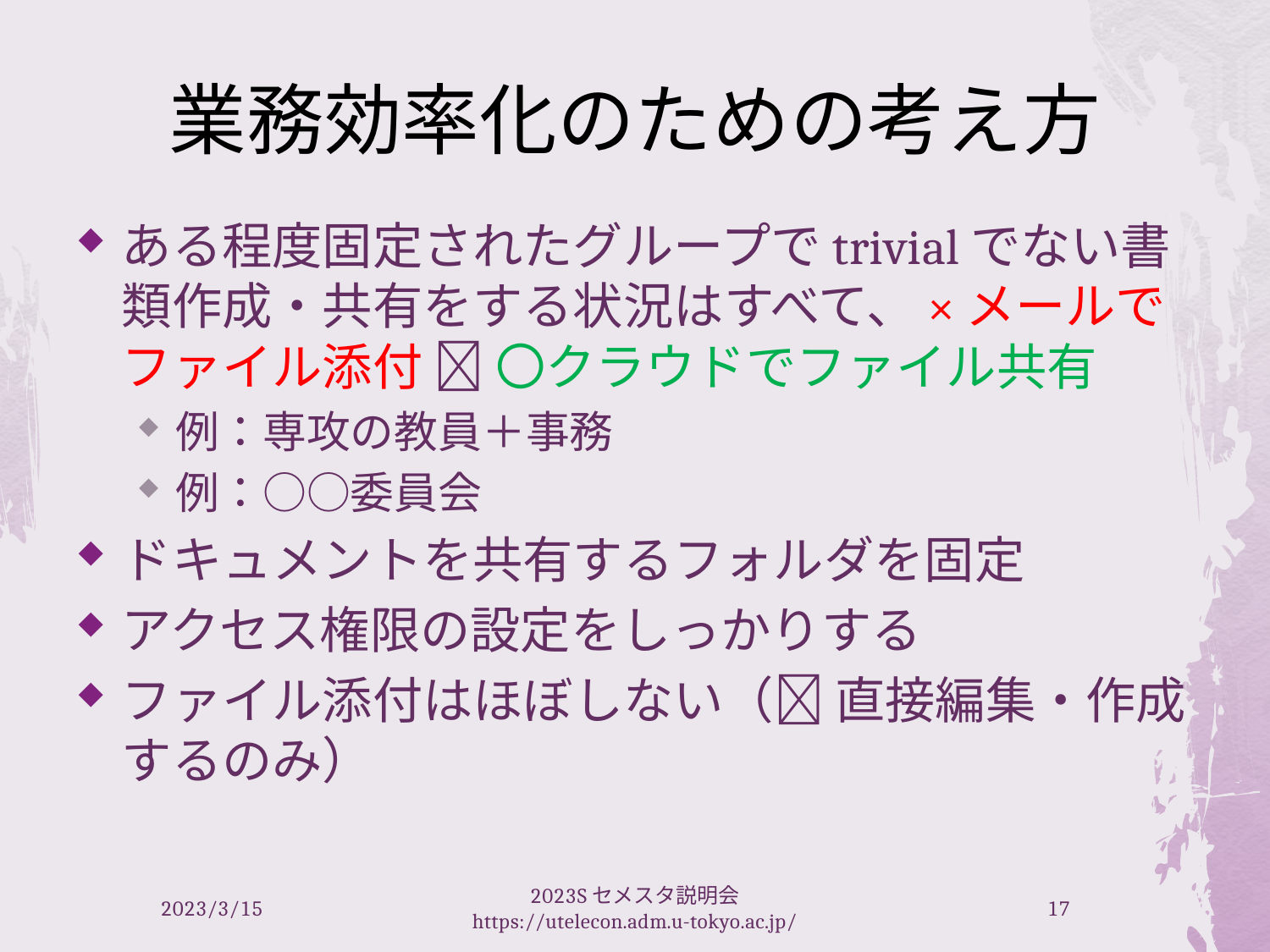

# 業務効率化のための考え方
ある程度固定されたグループでtrivialでない書類作成・共有をする状況はすべて、×メールでファイル添付 → 〇クラウドでファイル共有
例：専攻の教員＋事務
例：○○委員会
ドキュメントを共有するフォルダを固定
アクセス権限の設定をしっかりする
ファイル添付はほぼしない（→ 直接編集・作成するのみ）
2023/3/15
2023Sセメスタ説明会 https://utelecon.adm.u-tokyo.ac.jp/
17